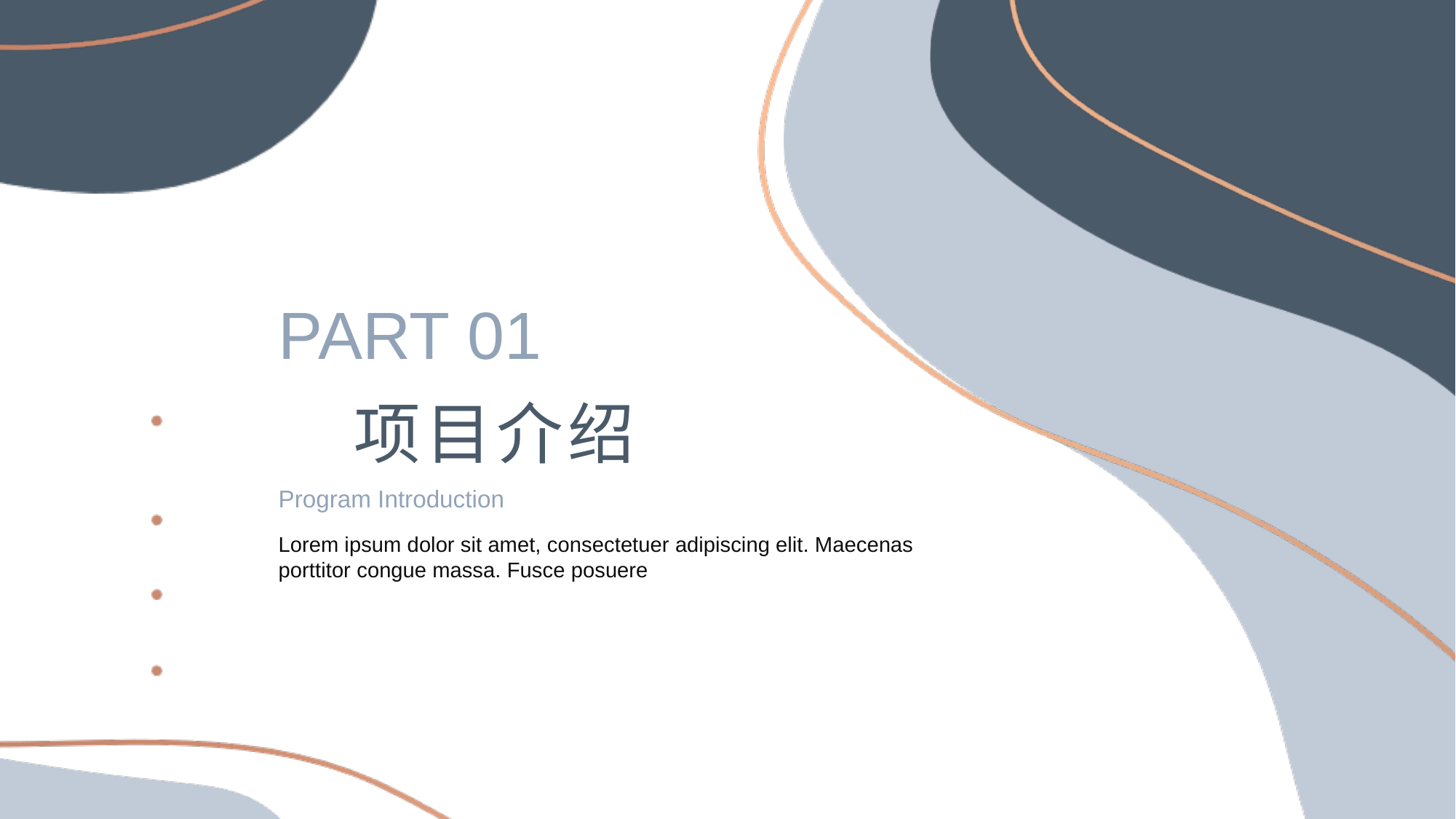

PART 01
项目介绍
Program Introduction
Lorem ipsum dolor sit amet, consectetuer adipiscing elit. Maecenas porttitor congue massa. Fusce posuere